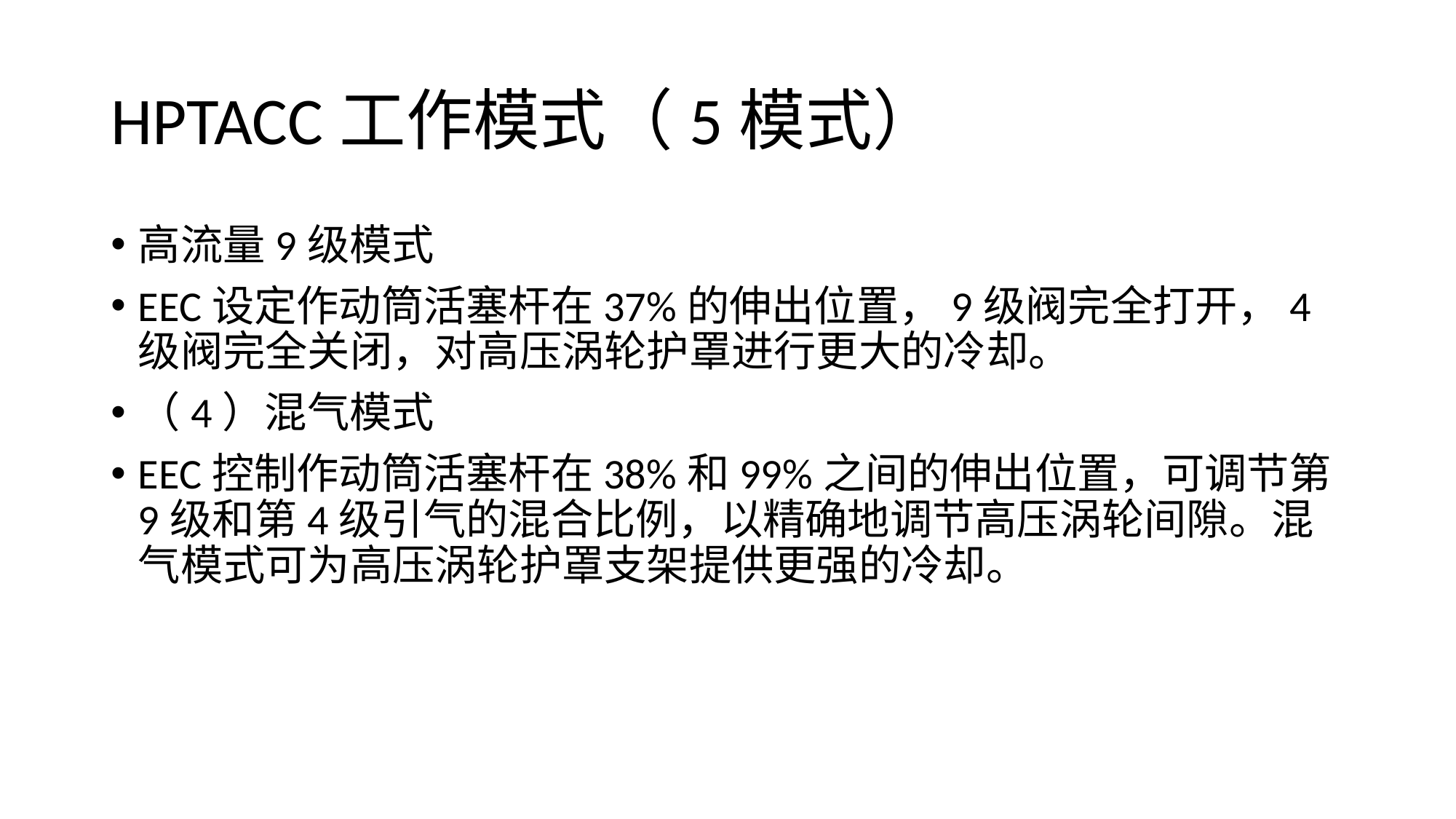

# HPTACC工作模式（5模式）
高流量9级模式
EEC设定作动筒活塞杆在37%的伸出位置，9级阀完全打开，4 级阀完全关闭，对高压涡轮护罩进行更大的冷却。
（4）混气模式
EEC控制作动筒活塞杆在38%和99%之间的伸出位置，可调节第9级和第4级引气的混合比例，以精确地调节高压涡轮间隙。混气模式可为高压涡轮护罩支架提供更强的冷却。